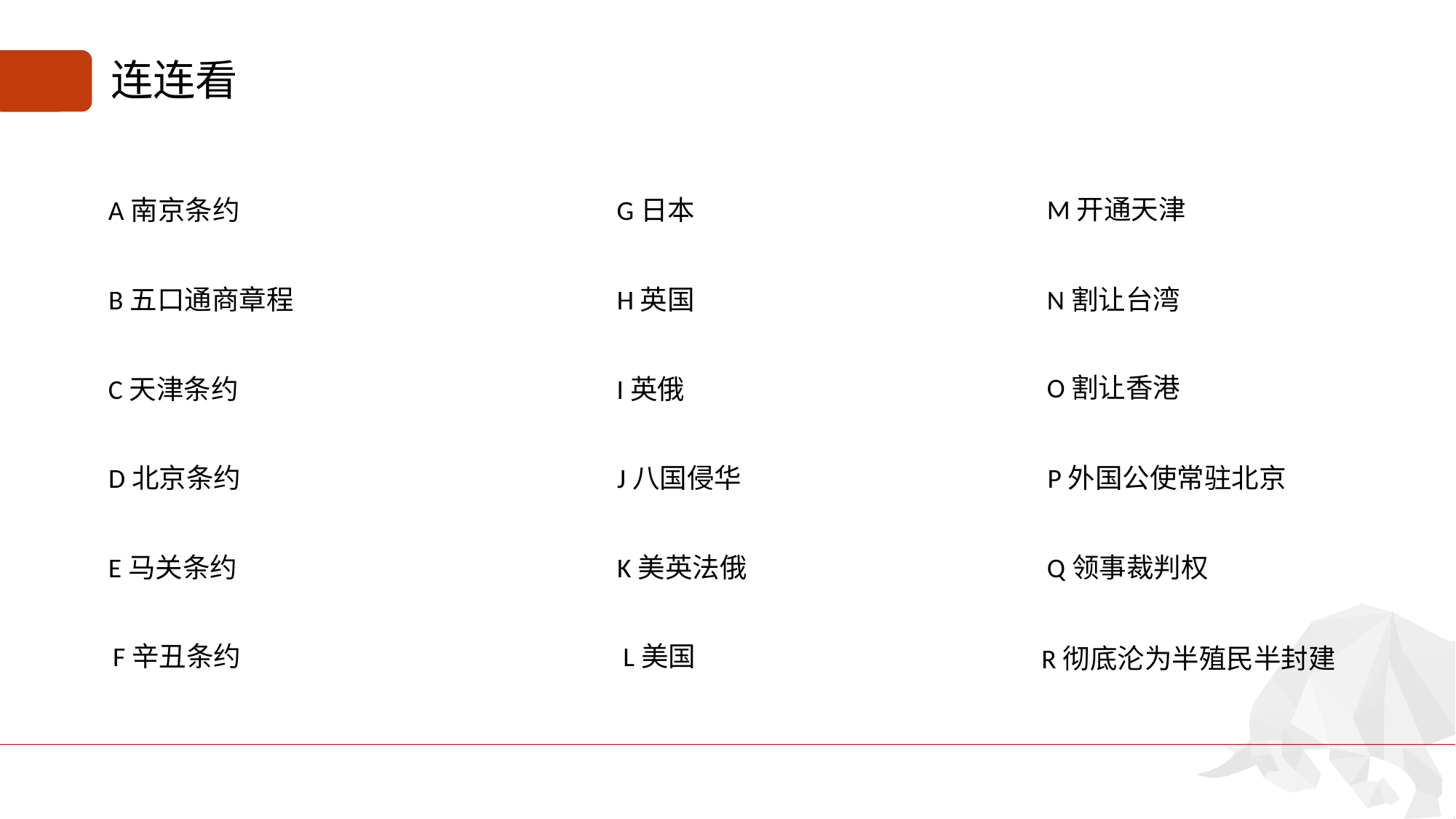

# 连连看
M开通天津
A南京条约
G日本
B五口通商章程
H英国
N割让台湾
O割让香港
C天津条约
I英俄
D北京条约
J八国侵华
P外国公使常驻北京
E马关条约
K美英法俄
Q领事裁判权
F辛丑条约
L美国
R彻底沦为半殖民半封建